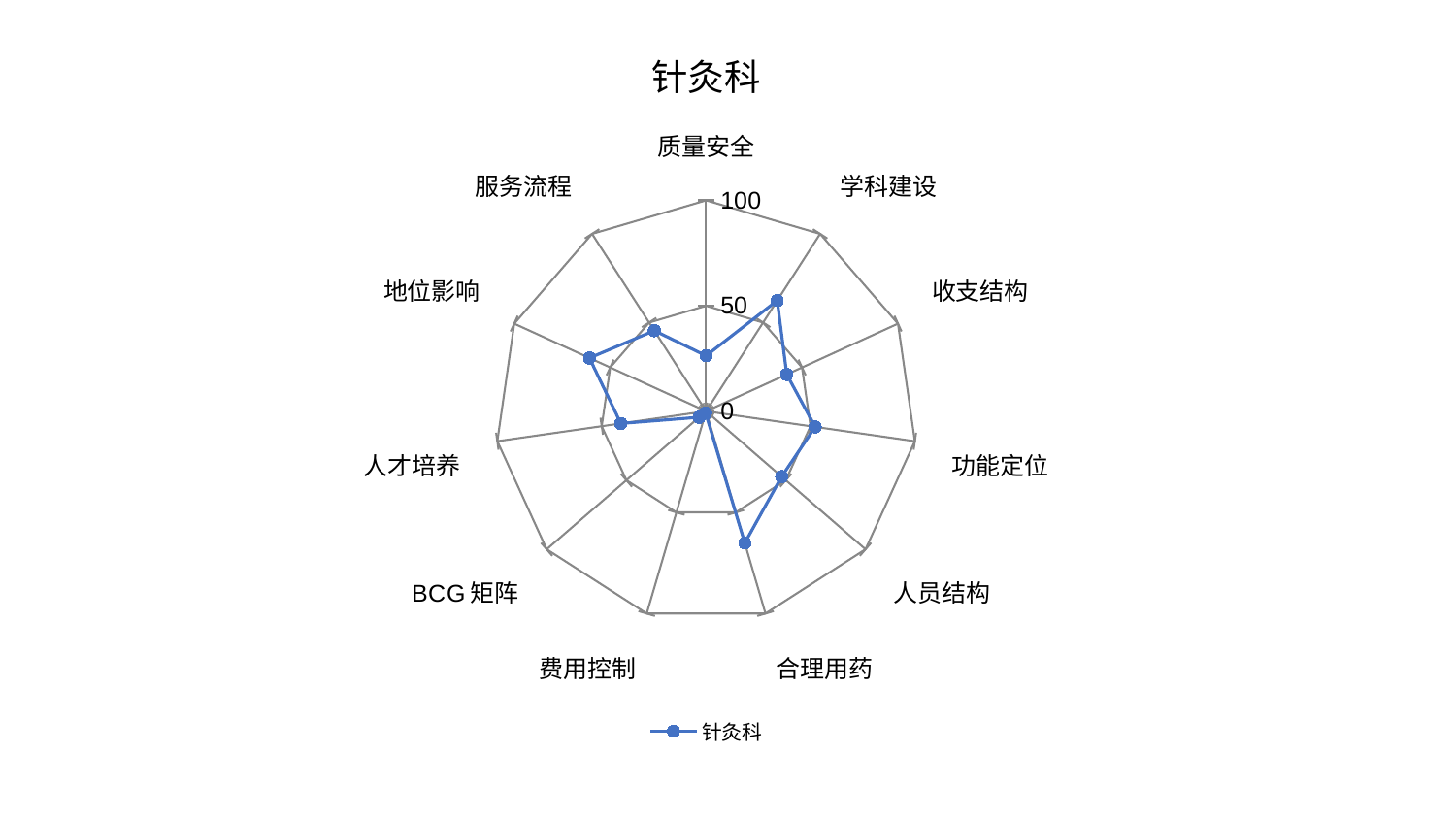

### Chart: 针灸科

| Category | 针灸科 |
|---|---|
| 质量安全 | 26.30852844703669 |
| 学科建设 | 62.40986480652984 |
| 收支结构 | 42.03839989803016 |
| 功能定位 | 52.23736276695188 |
| 人员结构 | 47.38960391361606 |
| 合理用药 | 65.12471630540267 |
| 费用控制 | 0.8894448236766574 |
| BCG矩阵 | 4.382881847308832 |
| 人才培养 | 40.83464743832553 |
| 地位影响 | 60.81689557271552 |
| 服务流程 | 45.420092658465066 |
121